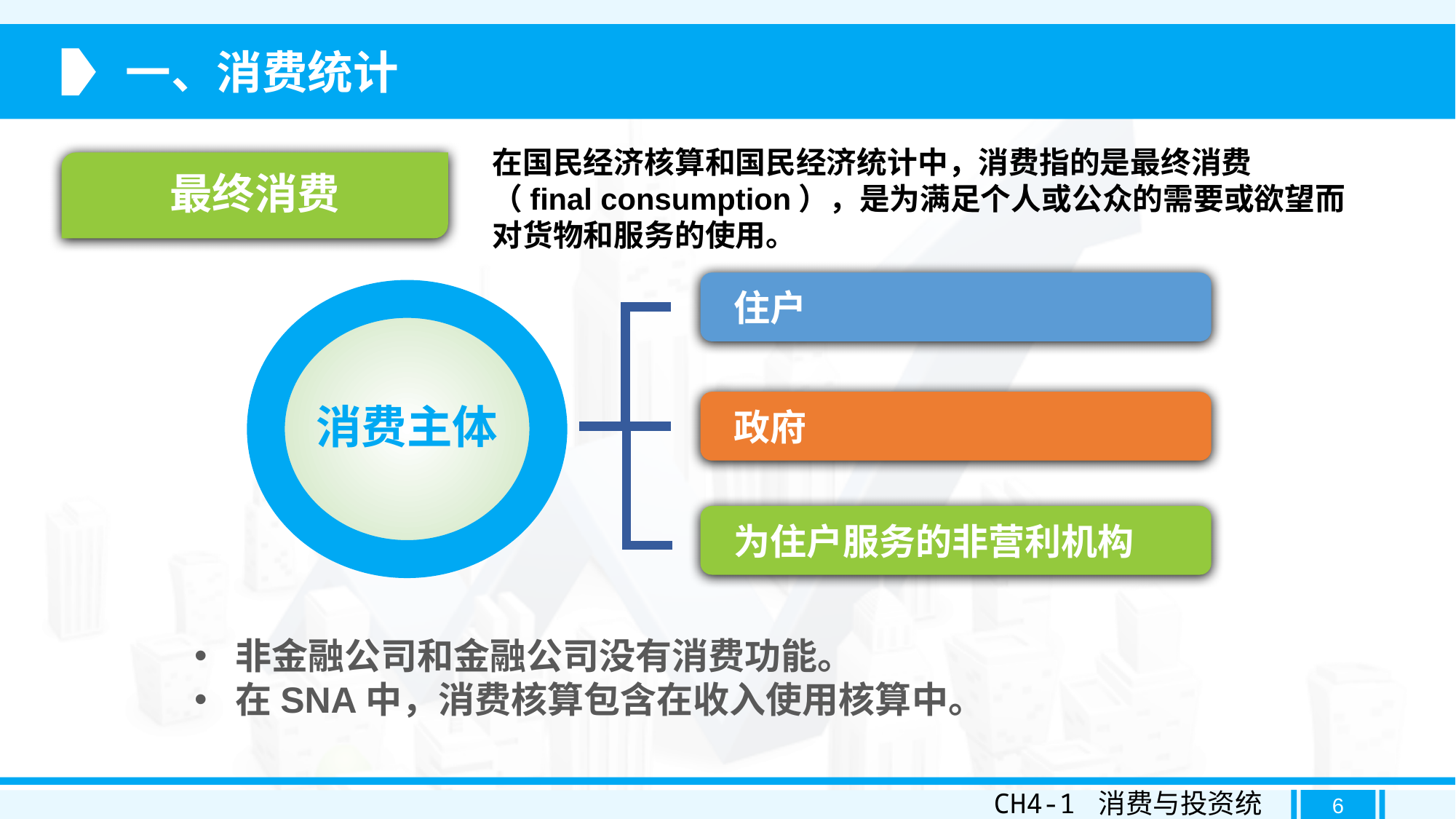

一、消费统计

在国民经济核算和国民经济统计中，消费指的是最终消费（final consumption），是为满足个人或公众的需要或欲望而对货物和服务的使用。
最终消费
  住户
消费主体

  政府
  为住户服务的非营利机构
非金融公司和金融公司没有消费功能。
在SNA中，消费核算包含在收入使用核算中。
CH4-1 消费与投资统计
6